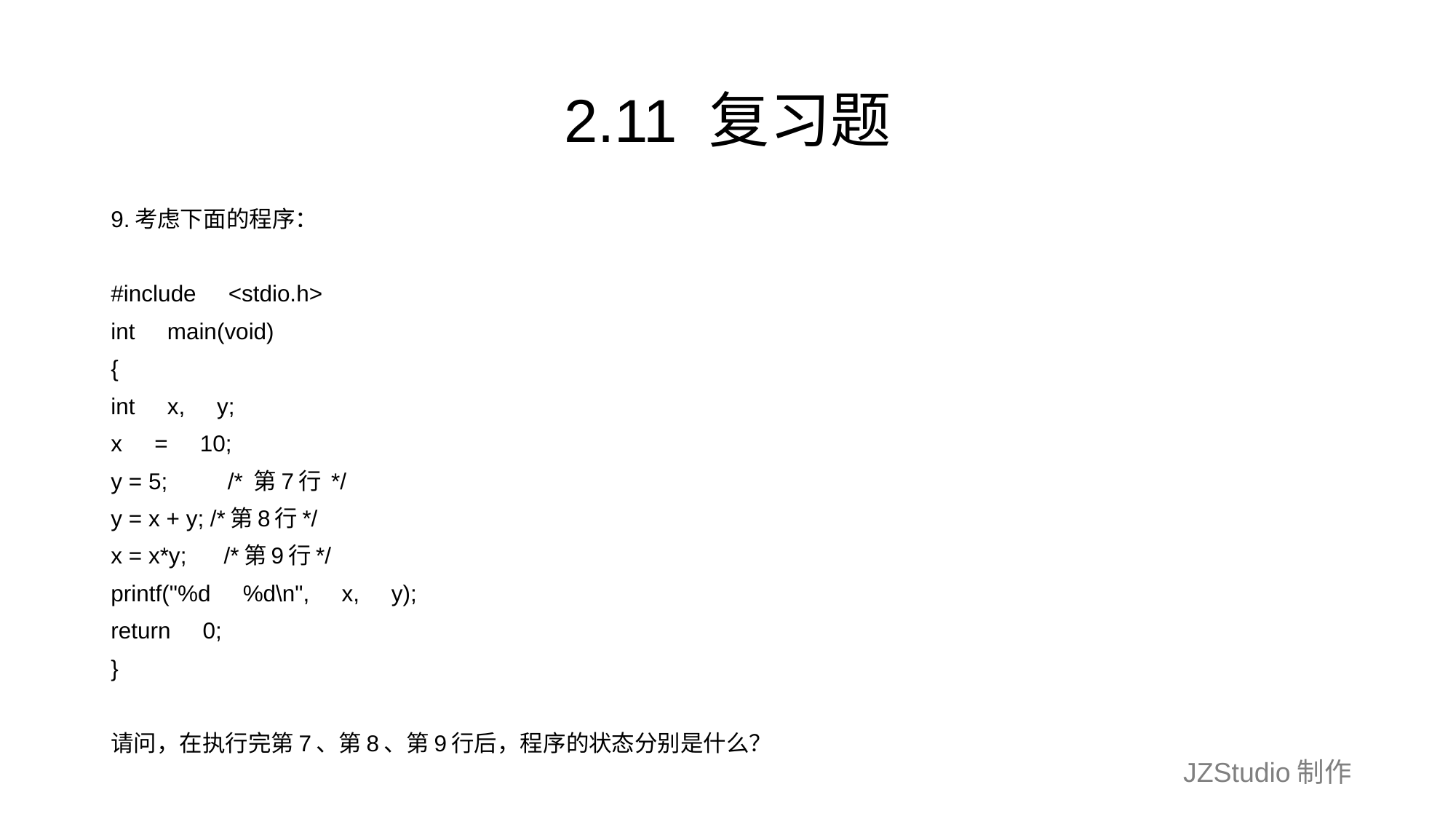

# 2.11 复习题
9.考虑下面的程序：

#include　<stdio.h>
int　main(void)
{
int　x,　y;
x　=　10;
y = 5;　　 /* 第7行 */
y = x + y; /*第8行*/
x = x*y;　 /*第9行*/
printf("%d　%d\n",　x,　y);
return　0;
}

请问，在执行完第7、第8、第9行后，程序的状态分别是什么？